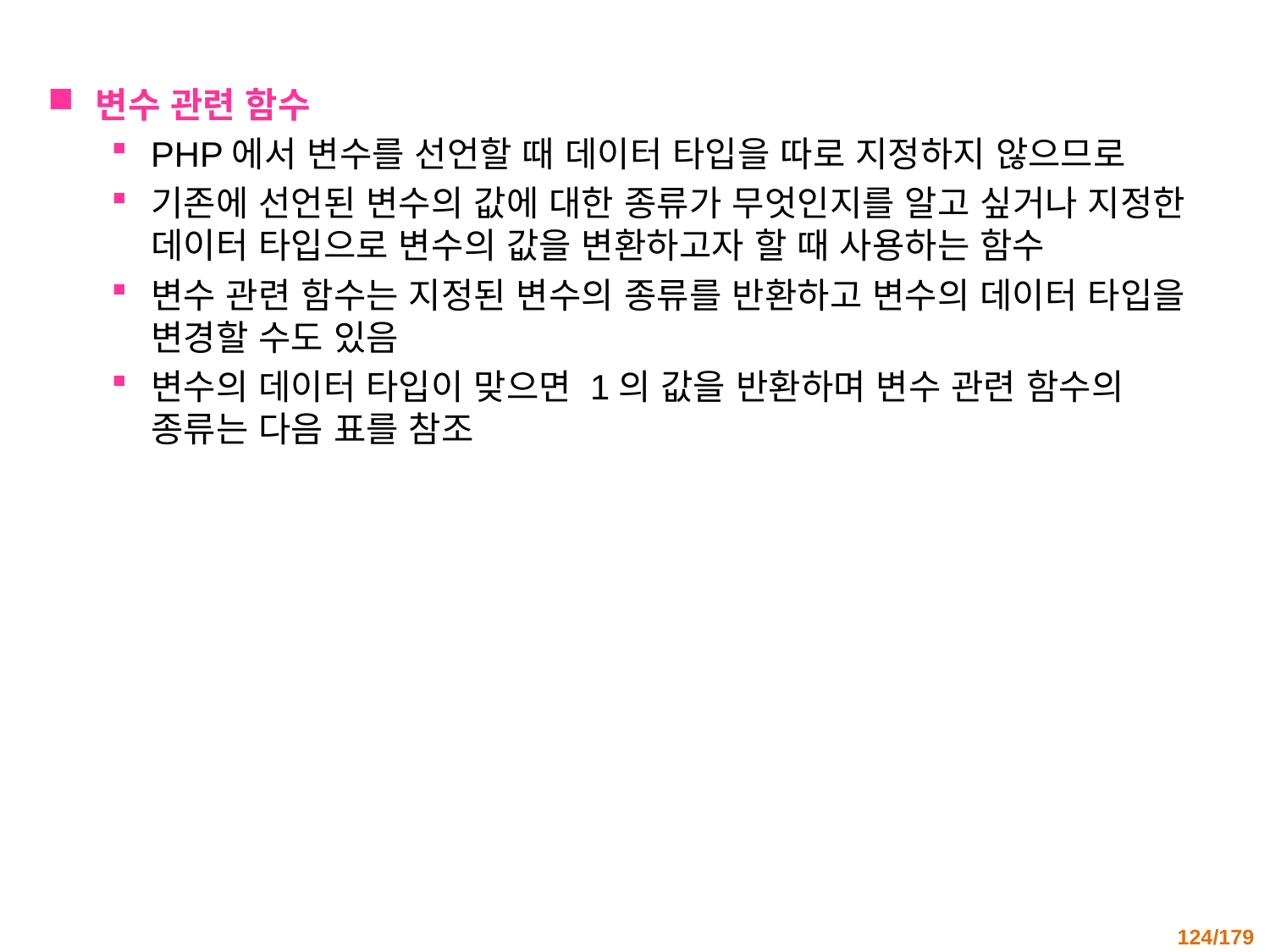

변수 관련 함수
PHP에서 변수를 선언할 때 데이터 타입을 따로 지정하지 않으므로
기존에 선언된 변수의 값에 대한 종류가 무엇인지를 알고 싶거나 지정한 데이터 타입으로 변수의 값을 변환하고자 할 때 사용하는 함수
변수 관련 함수는 지정된 변수의 종류를 반환하고 변수의 데이터 타입을 변경할 수도 있음
변수의 데이터 타입이 맞으면 1의 값을 반환하며 변수 관련 함수의 종류는 다음 표를 참조